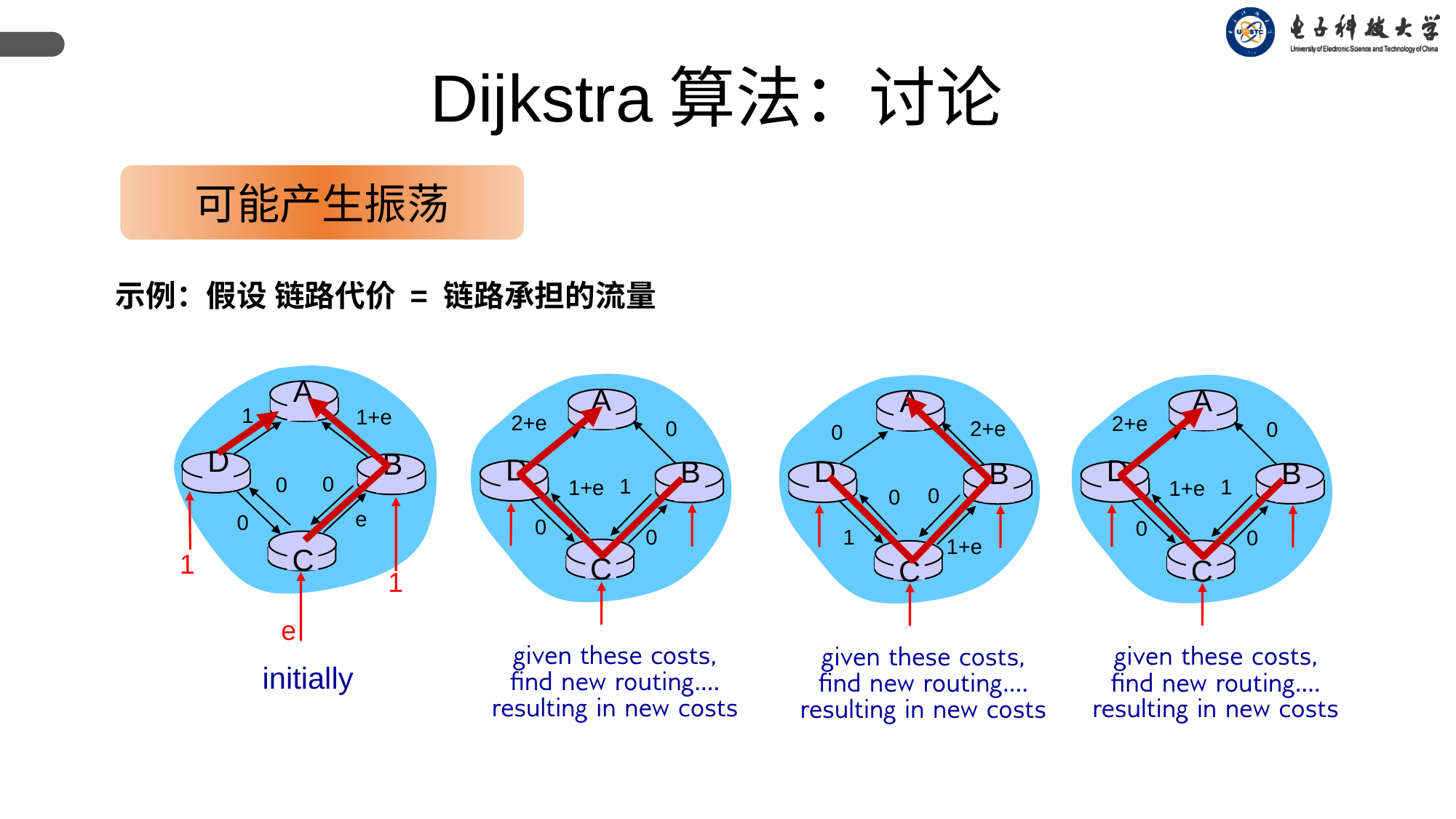

Dijkstra算法：讨论
可能产生振荡
示例：假设 链路代价 = 链路承担的流量

A

A

D

B

C

given these costs,
find new routing….
resulting in new costs

A

D

B

C

given these costs,
find new routing….
resulting in new costs

A

D

B

C

given these costs,
find new routing….
resulting in new costs

1

1+e
2+e
0
1
1+e
0
0
2+e
0
1
1+e
0
0

2+e
0
0
0
1
1+e

D

B

0
0

e
0

C
1
1

e
initially